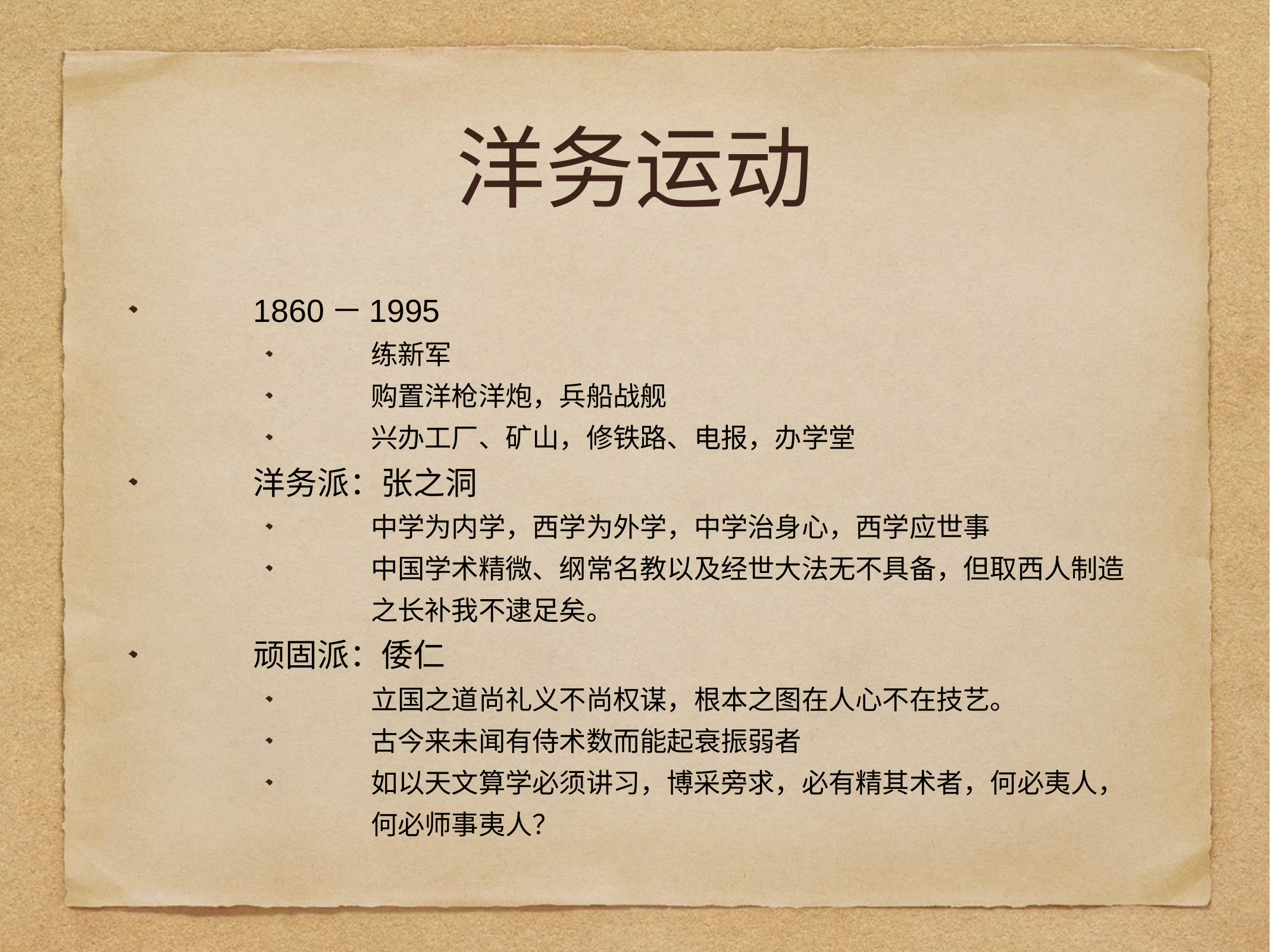

# 洋务运动
1860－1995
练新军
购置洋枪洋炮，兵船战舰
兴办工厂、矿山，修铁路、电报，办学堂
洋务派：张之洞
中学为内学，西学为外学，中学治身心，西学应世事
中国学术精微、纲常名教以及经世大法无不具备，但取西人制造之长补我不逮足矣。
顽固派：倭仁
立国之道尚礼义不尚权谋，根本之图在人心不在技艺。
古今来未闻有侍术数而能起衰振弱者
如以天文算学必须讲习，博采旁求，必有精其术者，何必夷人，何必师事夷人？